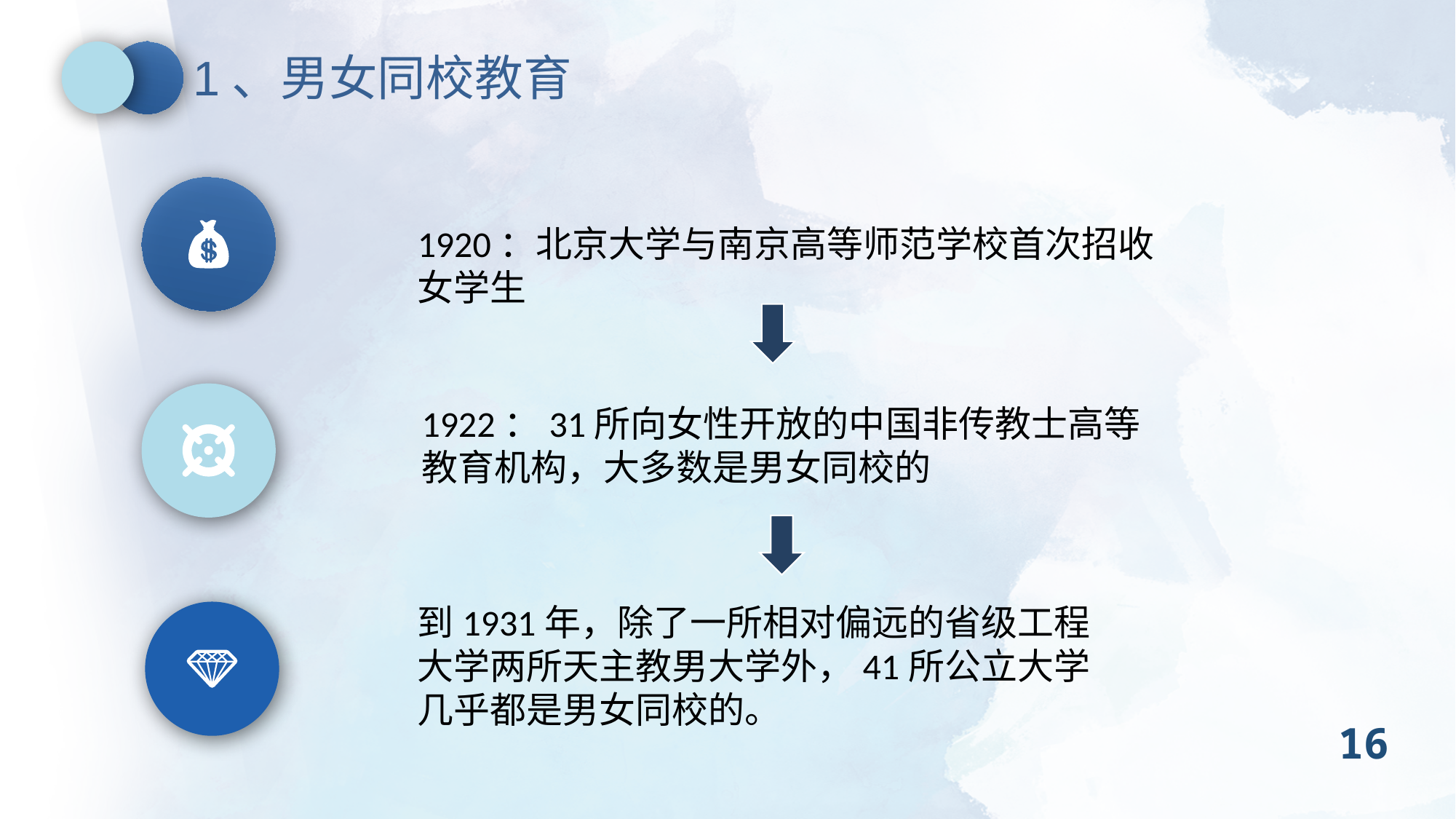

1、男女同校教育

1920：北京大学与南京高等师范学校首次招收女学生

1922：31所向女性开放的中国非传教士高等教育机构，大多数是男女同校的

到1931年，除了一所相对偏远的省级工程大学两所天主教男大学外，41所公立大学几乎都是男女同校的。

16